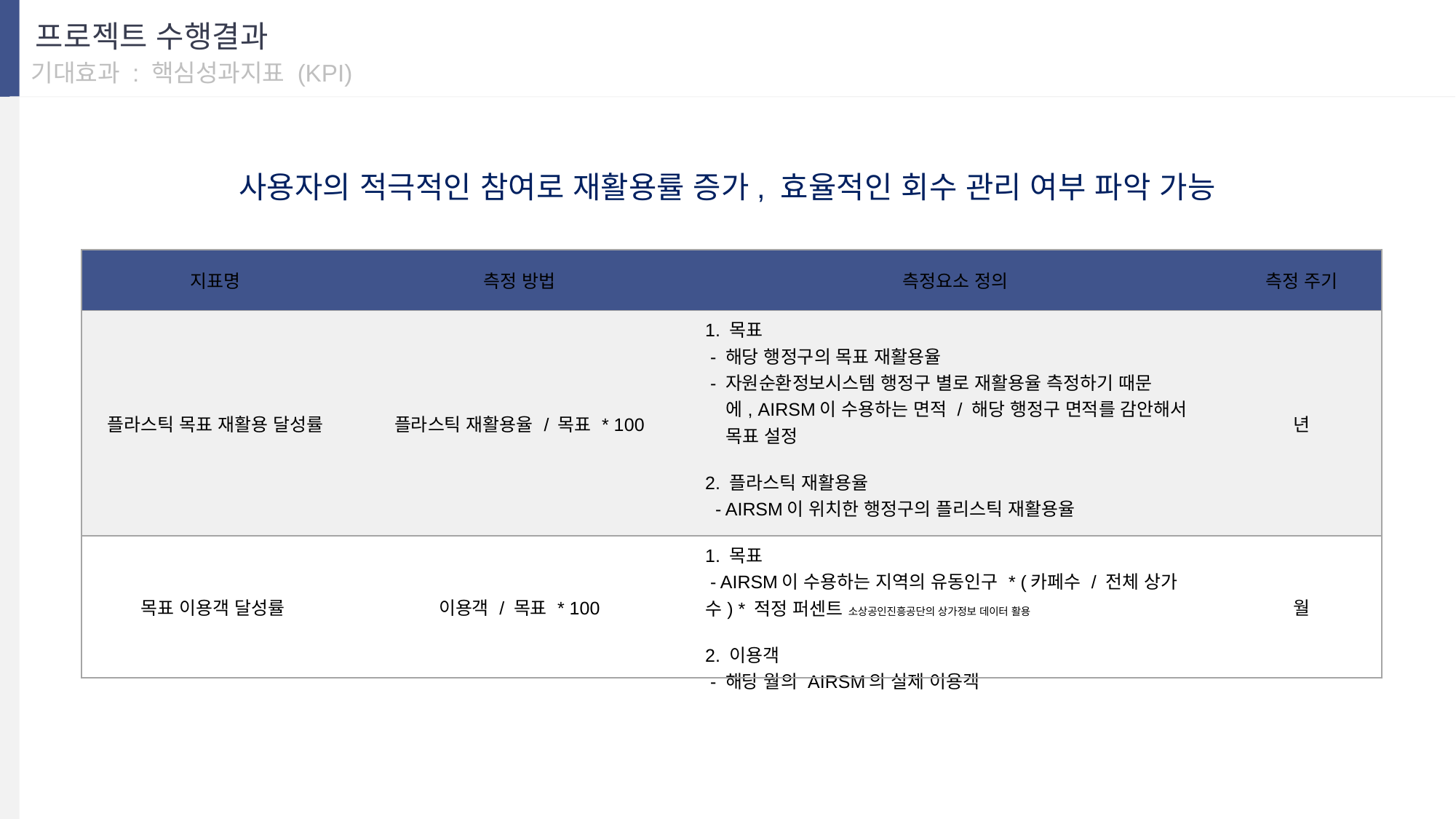

프로젝트 수행결과
기대효과 : 핵심성과지표 (KPI)
사용자의 적극적인 참여로 재활용률 증가, 효율적인 회수 관리 여부 파악 가능
| 지표명 | 측정 방법 | 측정요소 정의 | 측정 주기 |
| --- | --- | --- | --- |
| 플라스틱 목표 재활용 달성률 | 플라스틱 재활용율 / 목표 \* 100 | 1. 목표 - 해당 행정구의 목표 재활용율 - 자원순환정보시스템 행정구 별로 재활용율 측정하기 때문 에, AIRSM이 수용하는 면적 / 해당 행정구 면적를 감안해서 목표 설정 2. 플라스틱 재활용율 - AIRSM이 위치한 행정구의 플리스틱 재활용율 | 년 |
| 목표 이용객 달성률 | 이용객 / 목표 \* 100 | 1. 목표 - AIRSM이 수용하는 지역의 유동인구 \* (카페수 / 전체 상가 수) \* 적정 퍼센트 소상공인진흥공단의 상가정보 데이터 활용 2. 이용객 - 해당 월의 AIRSM의 실제 이용객 | 월 |